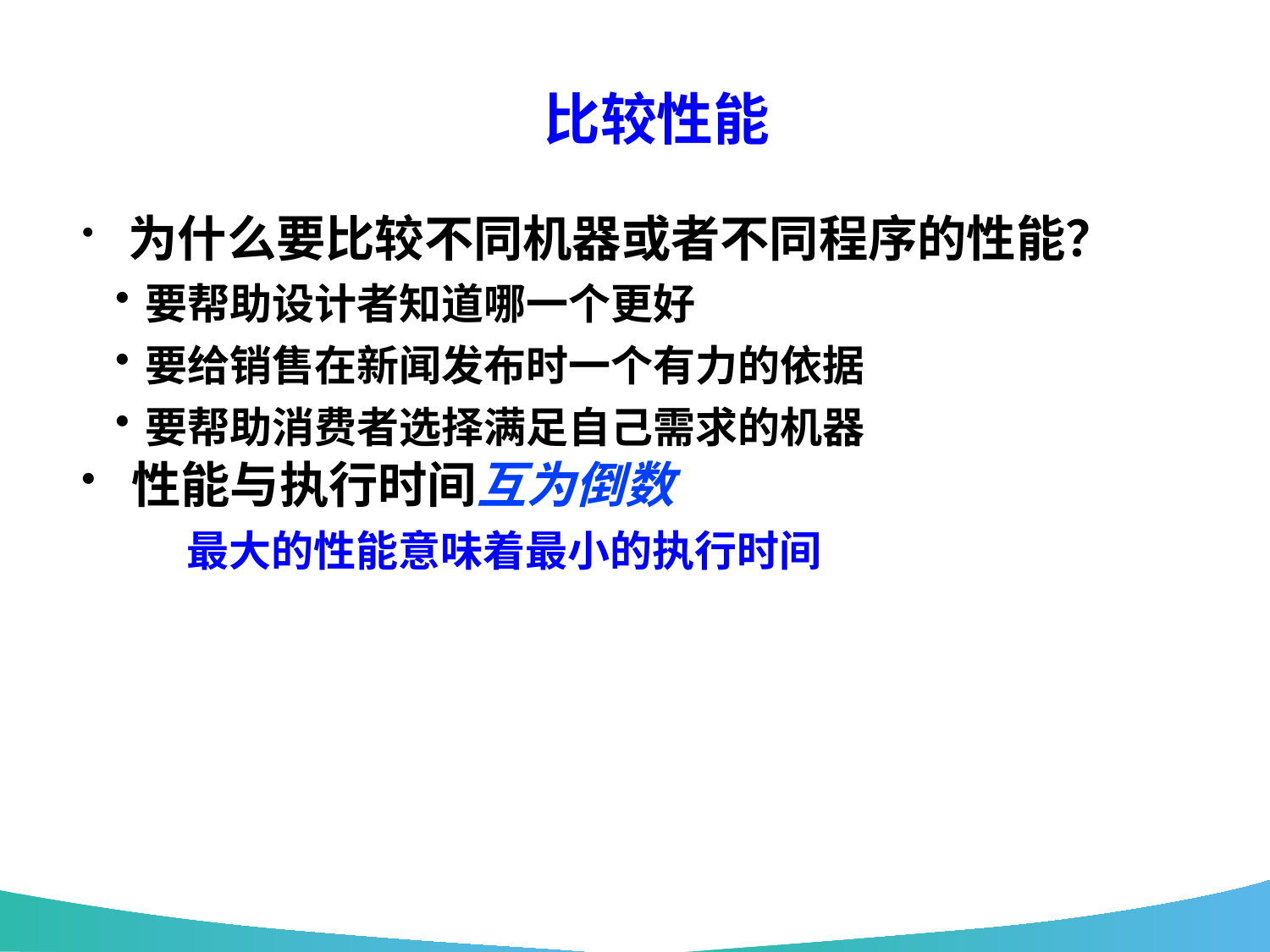

# 比较性能

 为什么要比较不同机器或者不同程序的性能？
要帮助设计者知道哪一个更好
要给销售在新闻发布时一个有力的依据
要帮助消费者选择满足自己需求的机器
 性能与执行时间互为倒数
            最大的性能意味着最小的执行时间